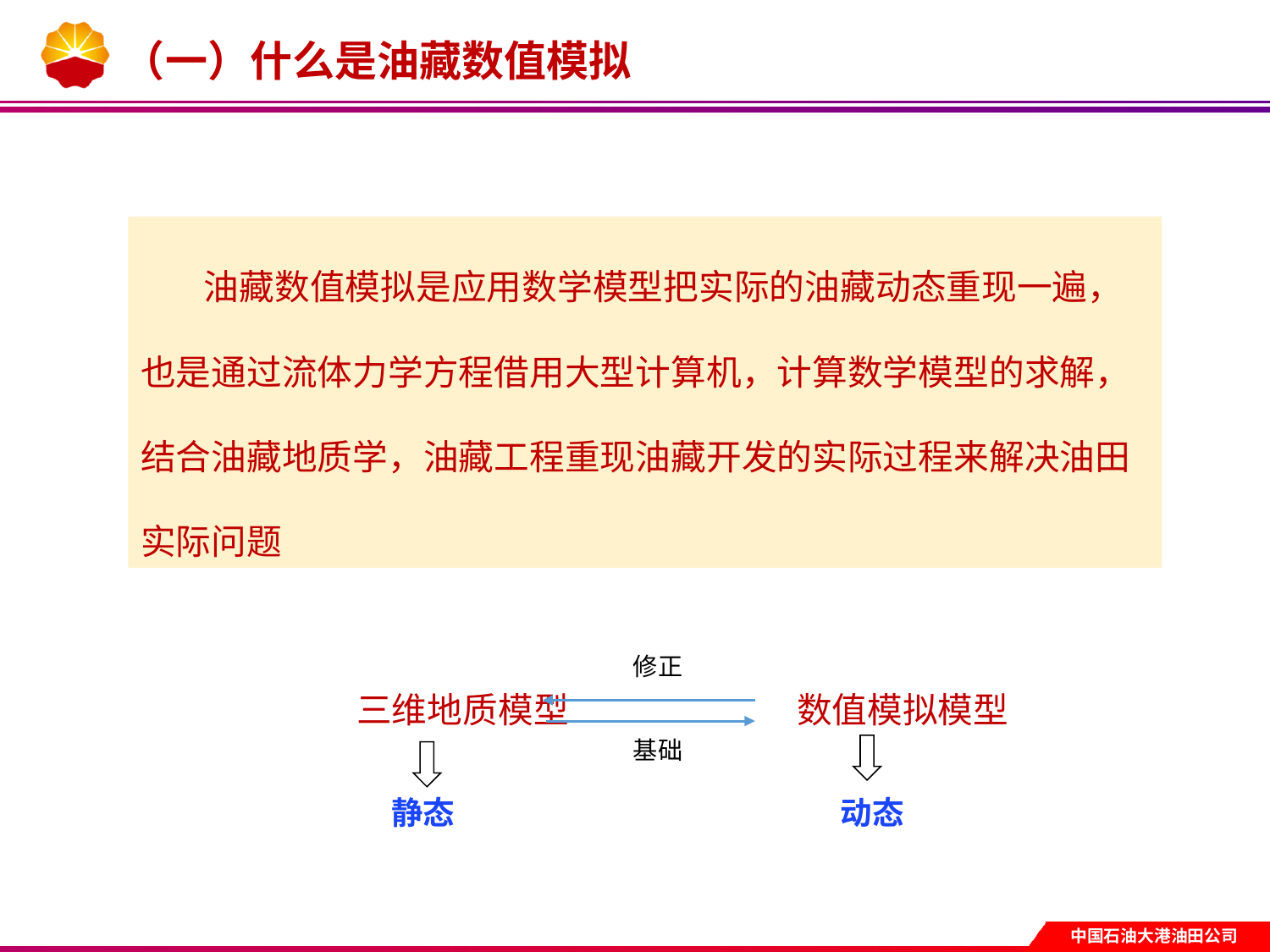

# （一）什么是油藏数值模拟
       油藏数值模拟是应用数学模型把实际的油藏动态重现一遍，也是通过流体力学方程借用大型计算机，计算数学模型的求解，结合油藏地质学，油藏工程重现油藏开发的实际过程来解决油田实际问题
修正
三维地质模型
数值模拟模型
基础

静态
动态